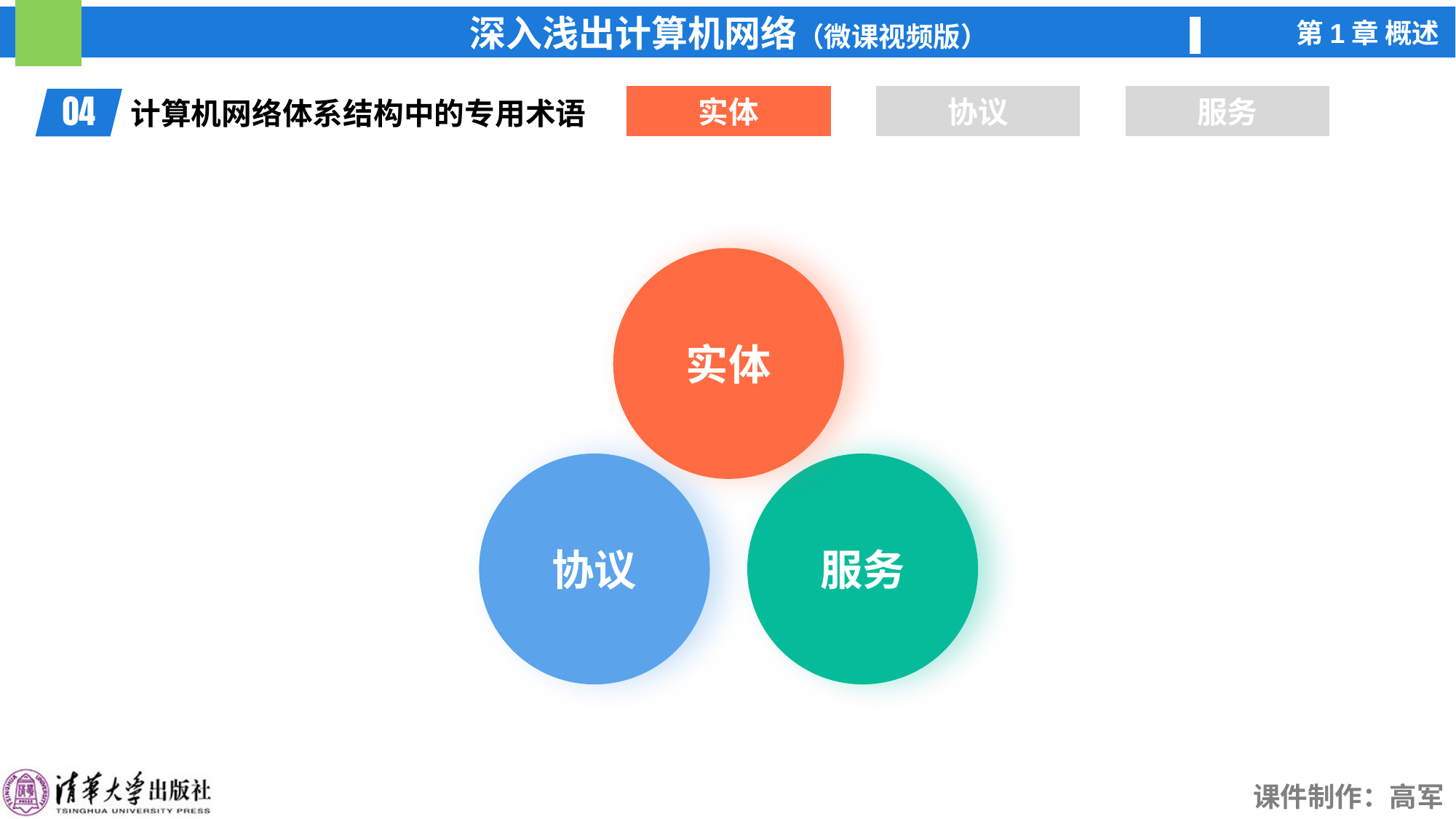

实体
实体
协议
服务
04
计算机网络体系结构中的专用术语
实体
协议
服务